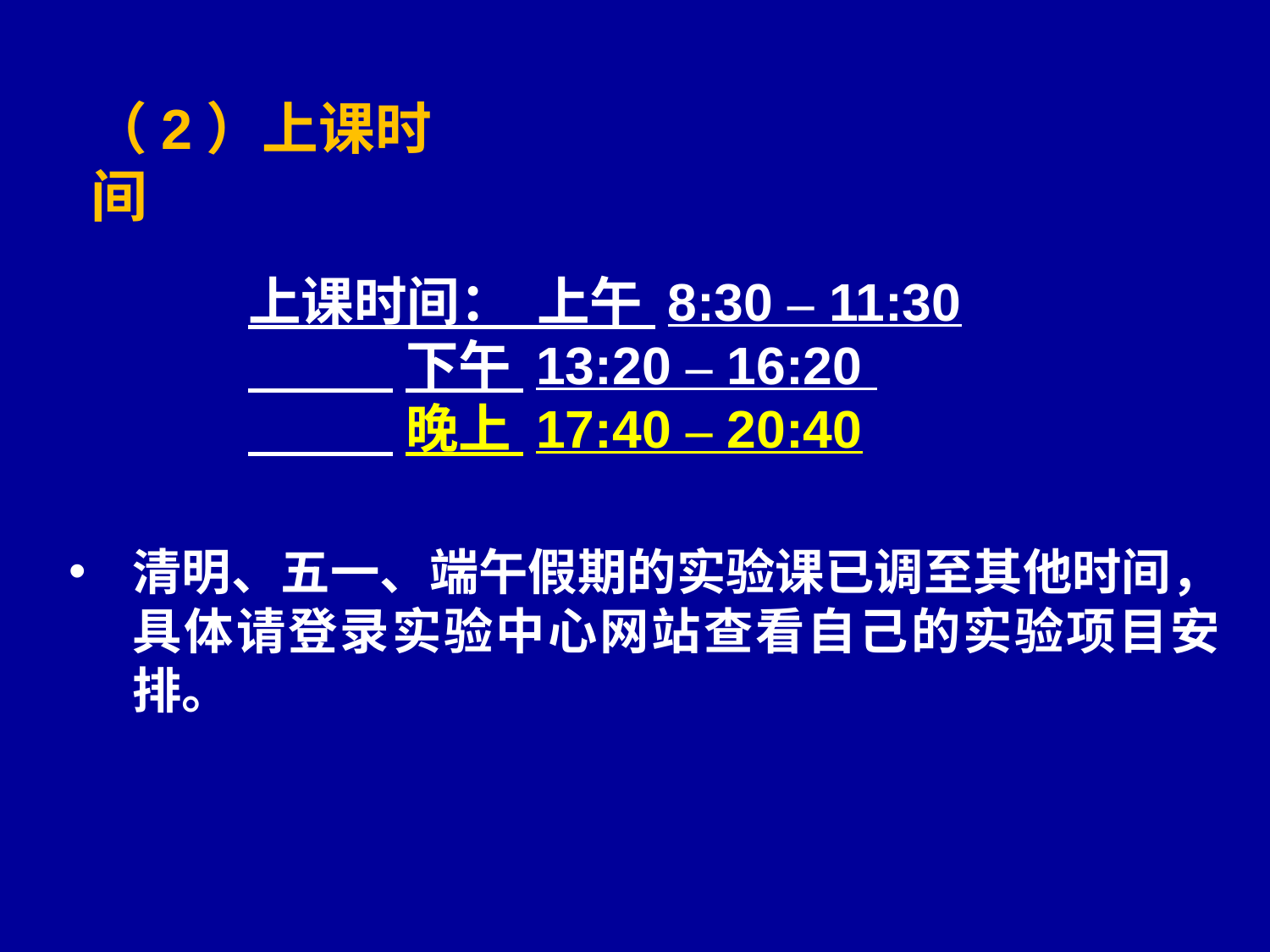

（2）上课时间
上课时间：  上午 8:30 – 11:30
            下午 13:20 – 16:20
            晚上 17:40 – 20:40
清明、五一、端午假期的实验课已调至其他时间，具体请登录实验中心网站查看自己的实验项目安排。